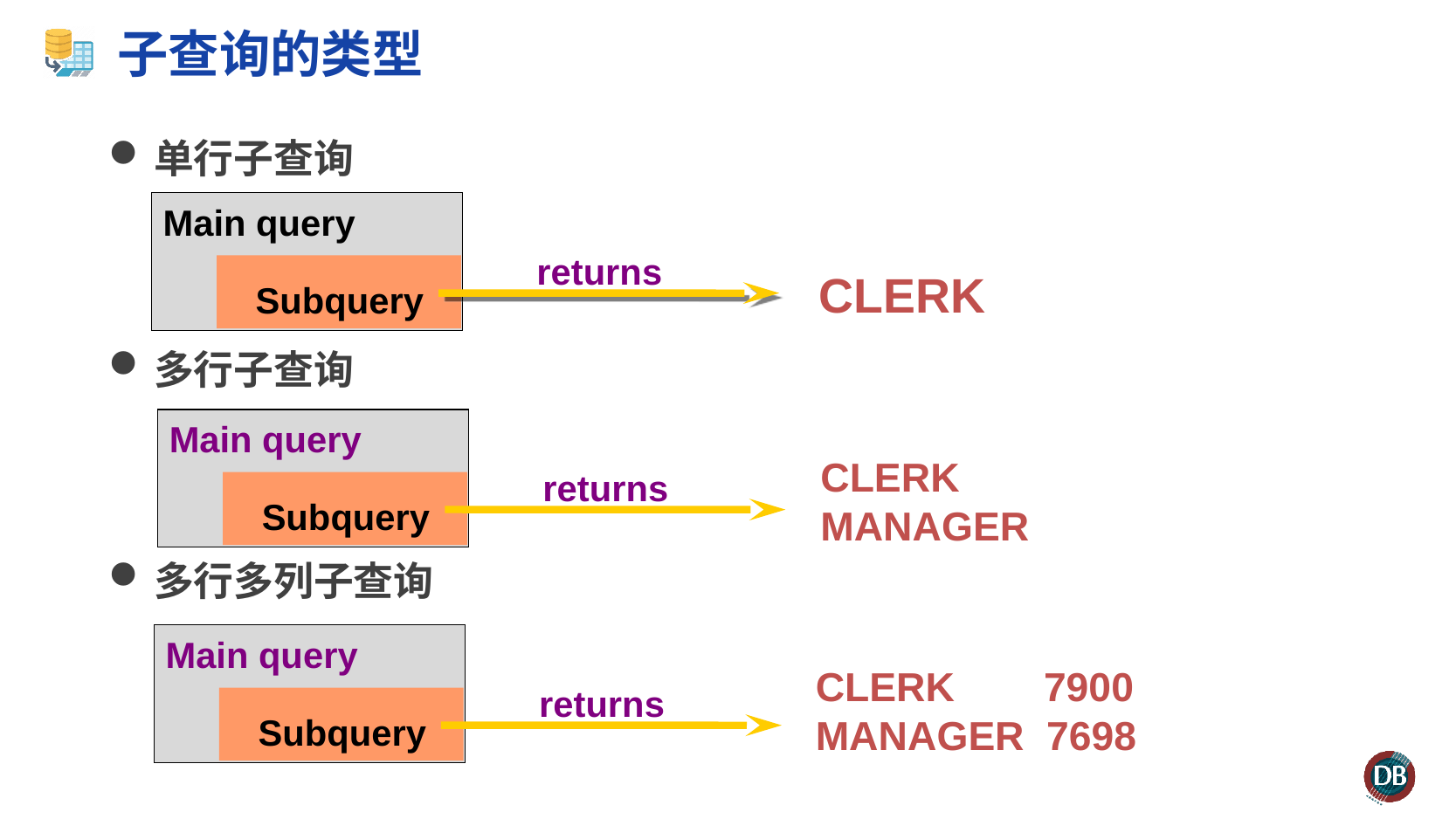

# 子查询的类型
单行子查询

多行子查询

多行多列子查询
Main query

returns

Subquery

CLERK
Main query

returns

Subquery

CLERK
MANAGER

Main query

returns

Subquery

CLERK        7900
MANAGER  7698